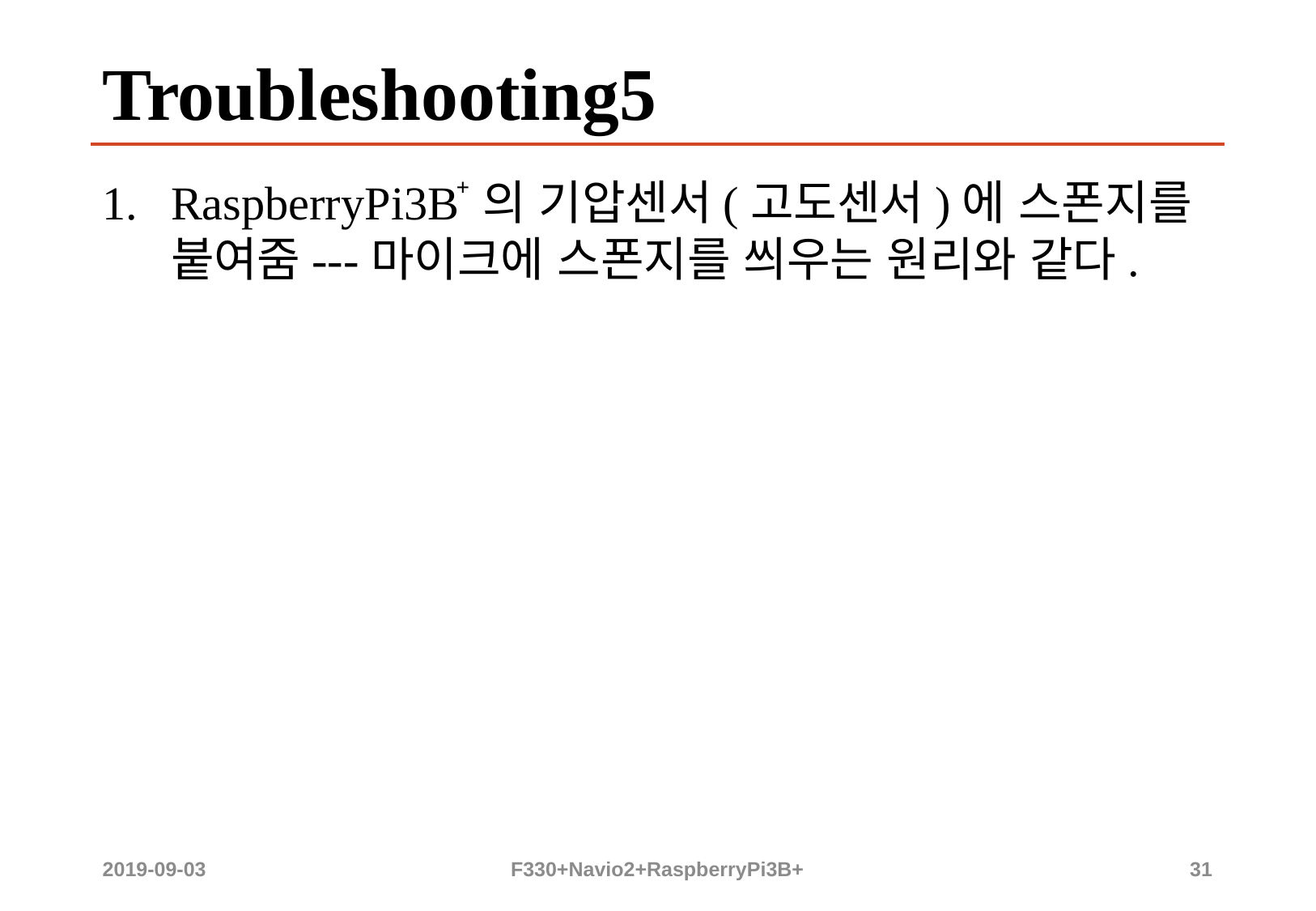

# Troubleshooting5
+
RaspberryPi3B 의 기압센서(고도센서)에 스폰지를 붙여줌---마이크에 스폰지를 씌우는 원리와 같다.
2019-09-03
F330+Navio2+RaspberryPi3B+
31